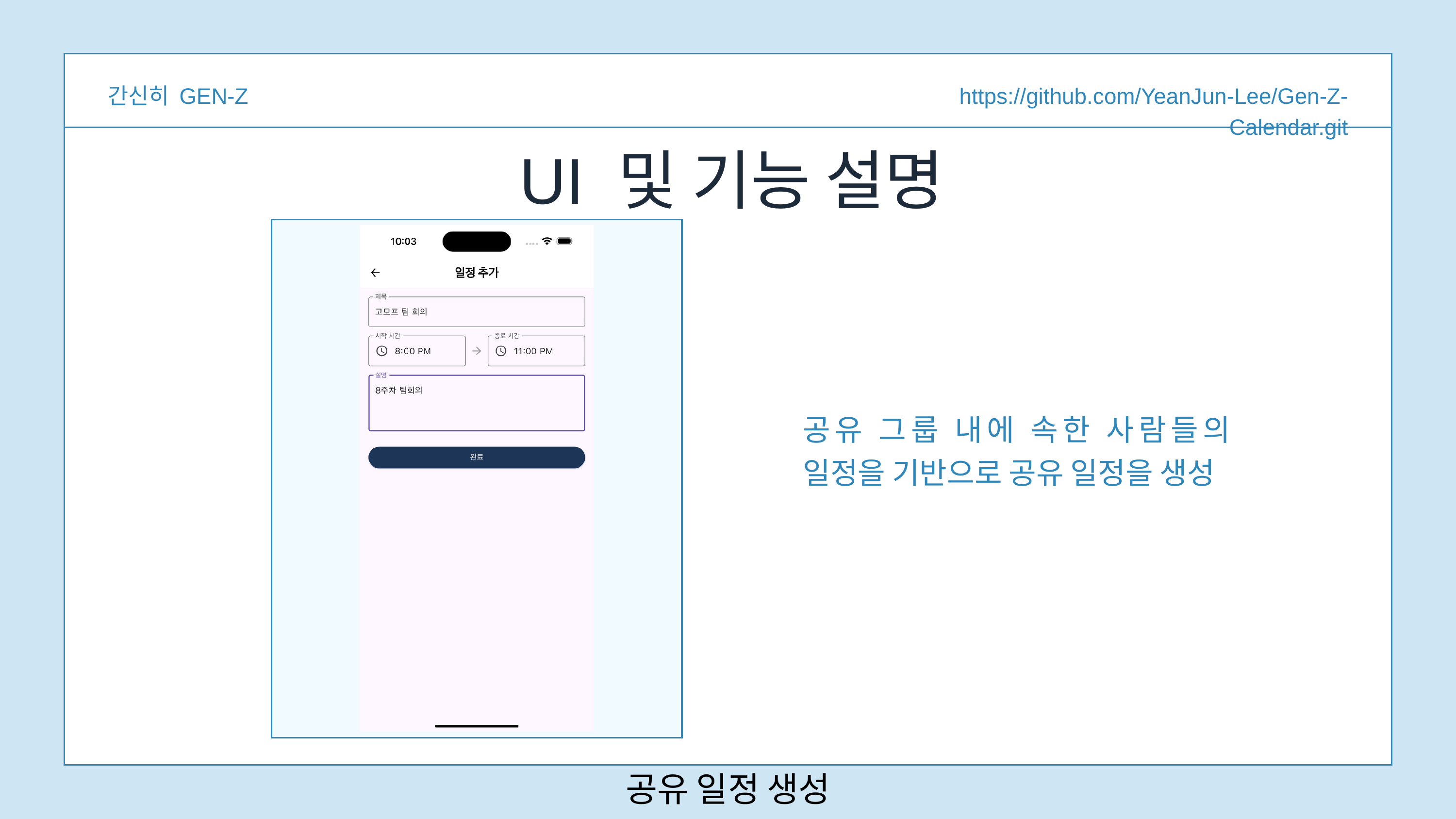

간신히 GEN-Z
https://github.com/YeanJun-Lee/Gen-Z-Calendar.git
UI 및 기능 설명

공유 그룹 내에 속한 사람들의 일정을 기반으로 공유 일정을 생성
공유 일정 생성